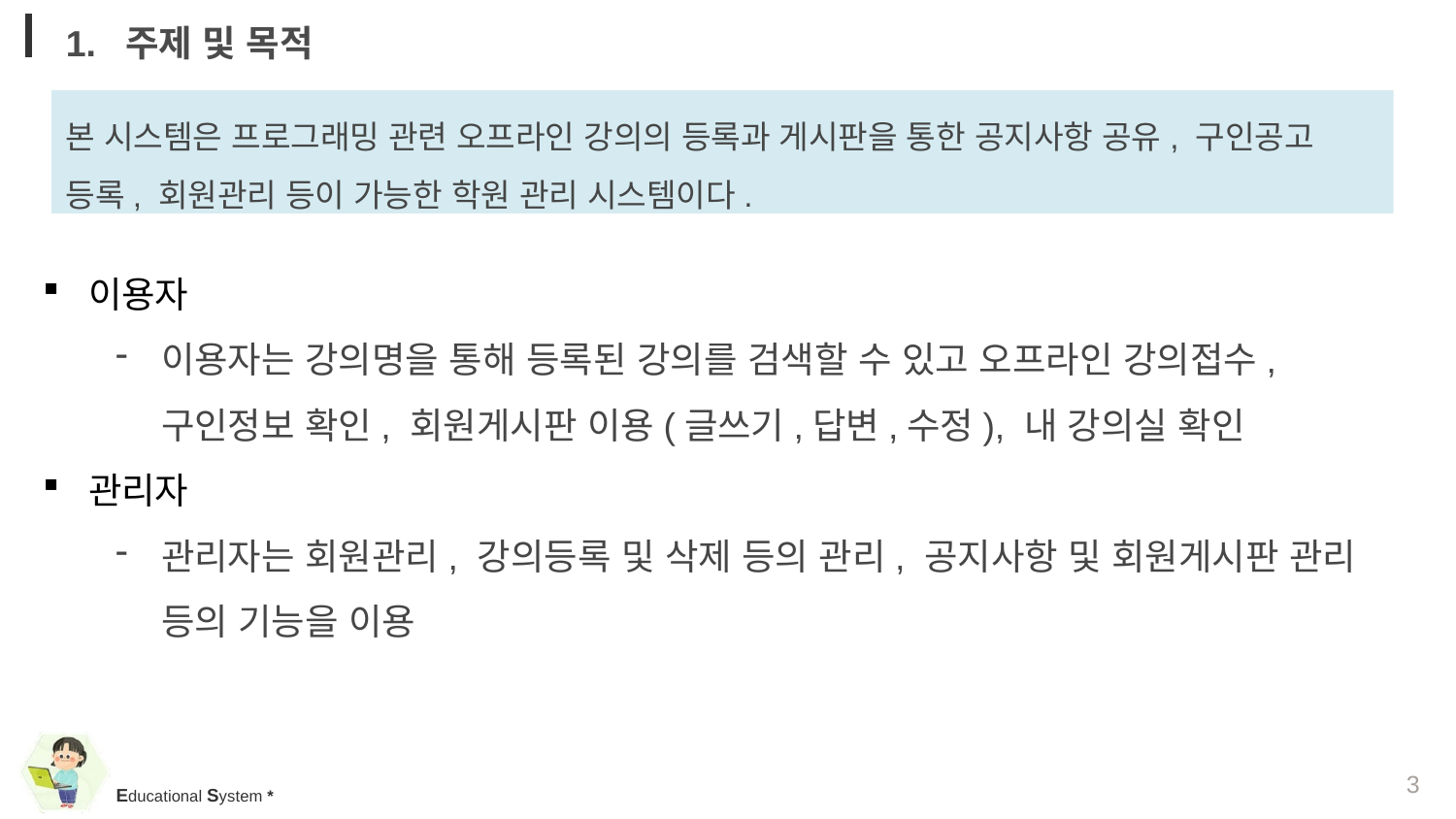

1.  주제 및 목적
본 시스템은 프로그래밍 관련 오프라인 강의의 등록과 게시판을 통한 공지사항 공유, 구인공고 등록, 회원관리 등이 가능한 학원 관리 시스템이다.
이용자
이용자는 강의명을 통해 등록된 강의를 검색할 수 있고 오프라인 강의접수, 구인정보 확인, 회원게시판 이용(글쓰기,답변,수정), 내 강의실 확인
관리자
관리자는 회원관리, 강의등록 및 삭제 등의 관리, 공지사항 및 회원게시판 관리 등의 기능을 이용
3